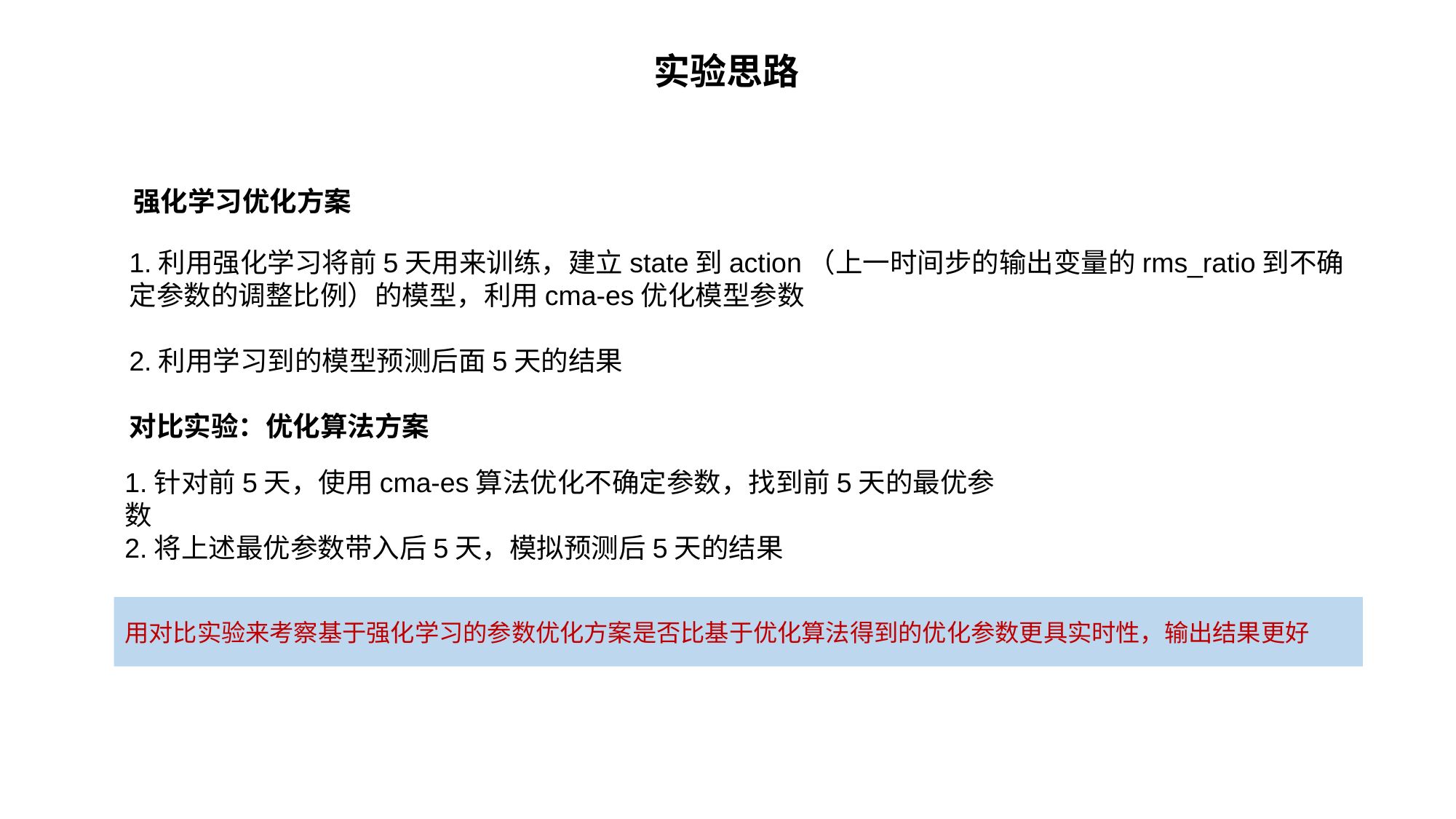

实验思路
强化学习优化方案
1.利用强化学习将前5天用来训练，建立state到action（上一时间步的输出变量的rms_ratio到不确定参数的调整比例）的模型，利用cma-es优化模型参数

2.利用学习到的模型预测后面5天的结果
对比实验：优化算法方案
1.针对前5天，使用cma-es算法优化不确定参数，找到前5天的最优参数
2.将上述最优参数带入后5天，模拟预测后5天的结果
用对比实验来考察基于强化学习的参数优化方案是否比基于优化算法得到的优化参数更具实时性，输出结果更好